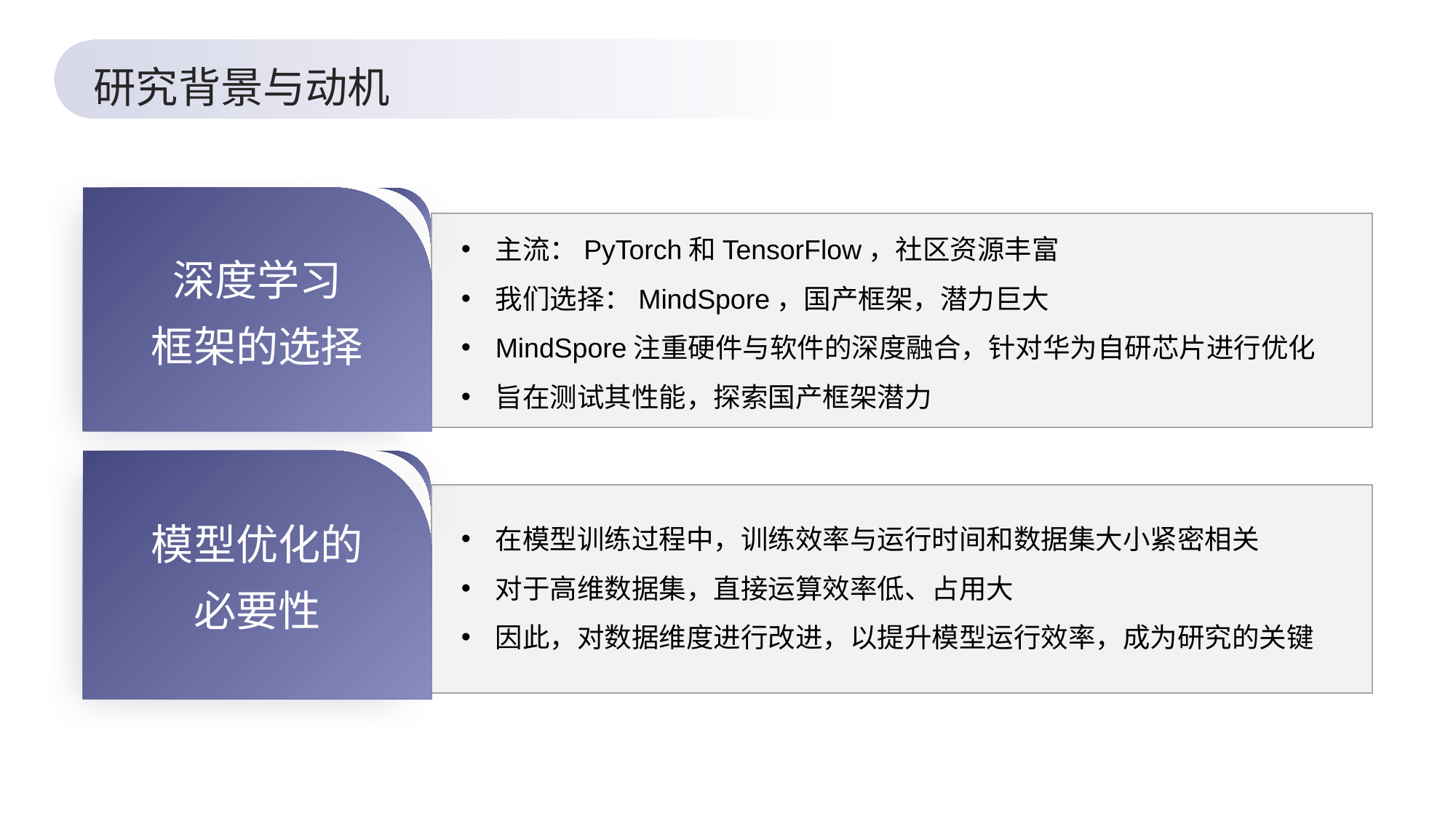

研究背景与动机

主流：PyTorch和TensorFlow，社区资源丰富
我们选择：MindSpore，国产框架，潜力巨大
MindSpore注重硬件与软件的深度融合，针对华为自研芯片进行优化
旨在测试其性能，探索国产框架潜力
深度学习
框架的选择

模型优化的
必要性

在模型训练过程中，训练效率与运行时间和数据集大小紧密相关
对于高维数据集，直接运算效率低、占用大
因此，对数据维度进行改进，以提升模型运行效率，成为研究的关键